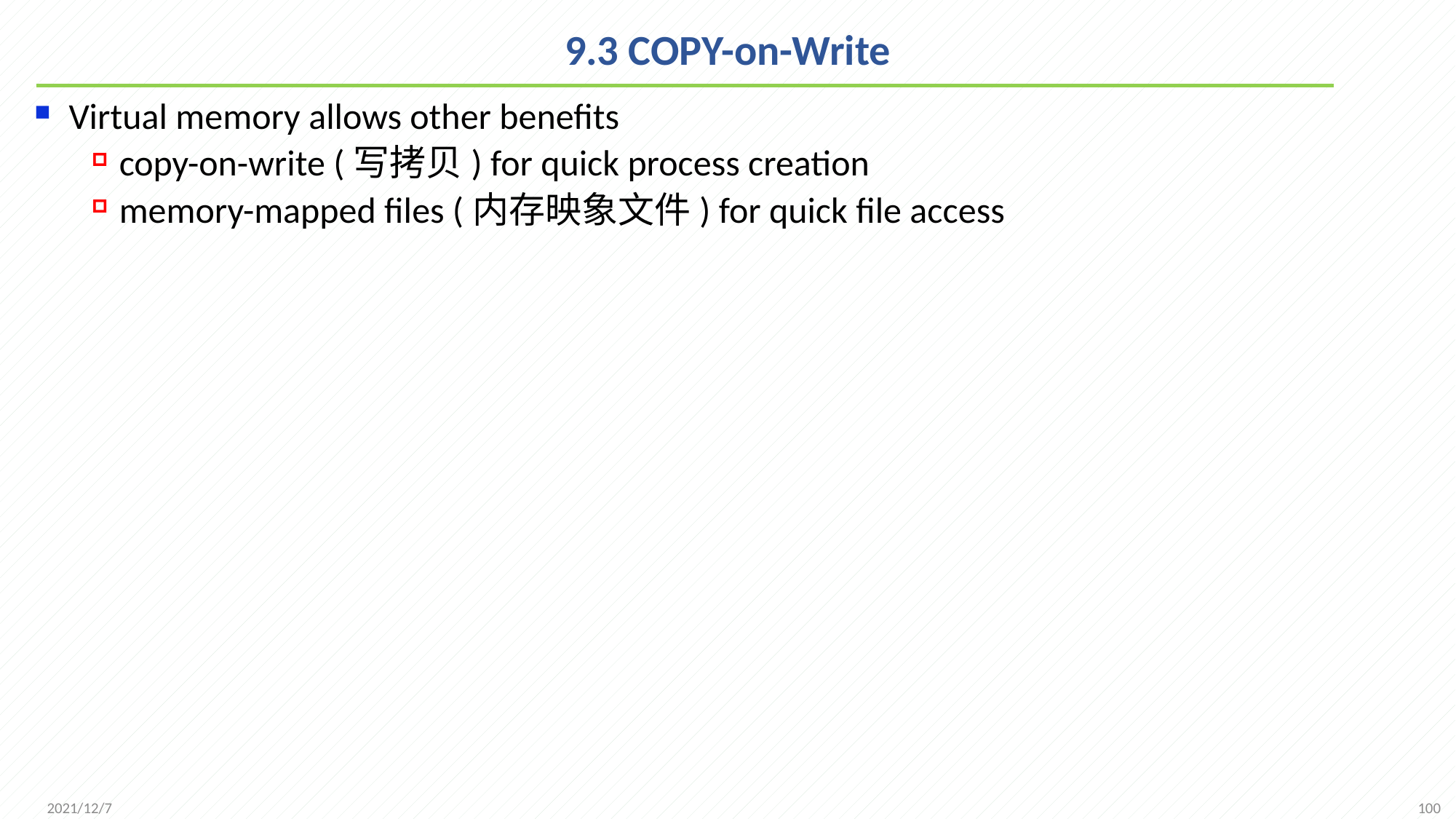

# 9.3 COPY-on-Write
Virtual memory allows other benefits
copy-on-write (写拷贝) for quick process creation
memory-mapped files (内存映象文件) for quick file access

100
2021/12/7